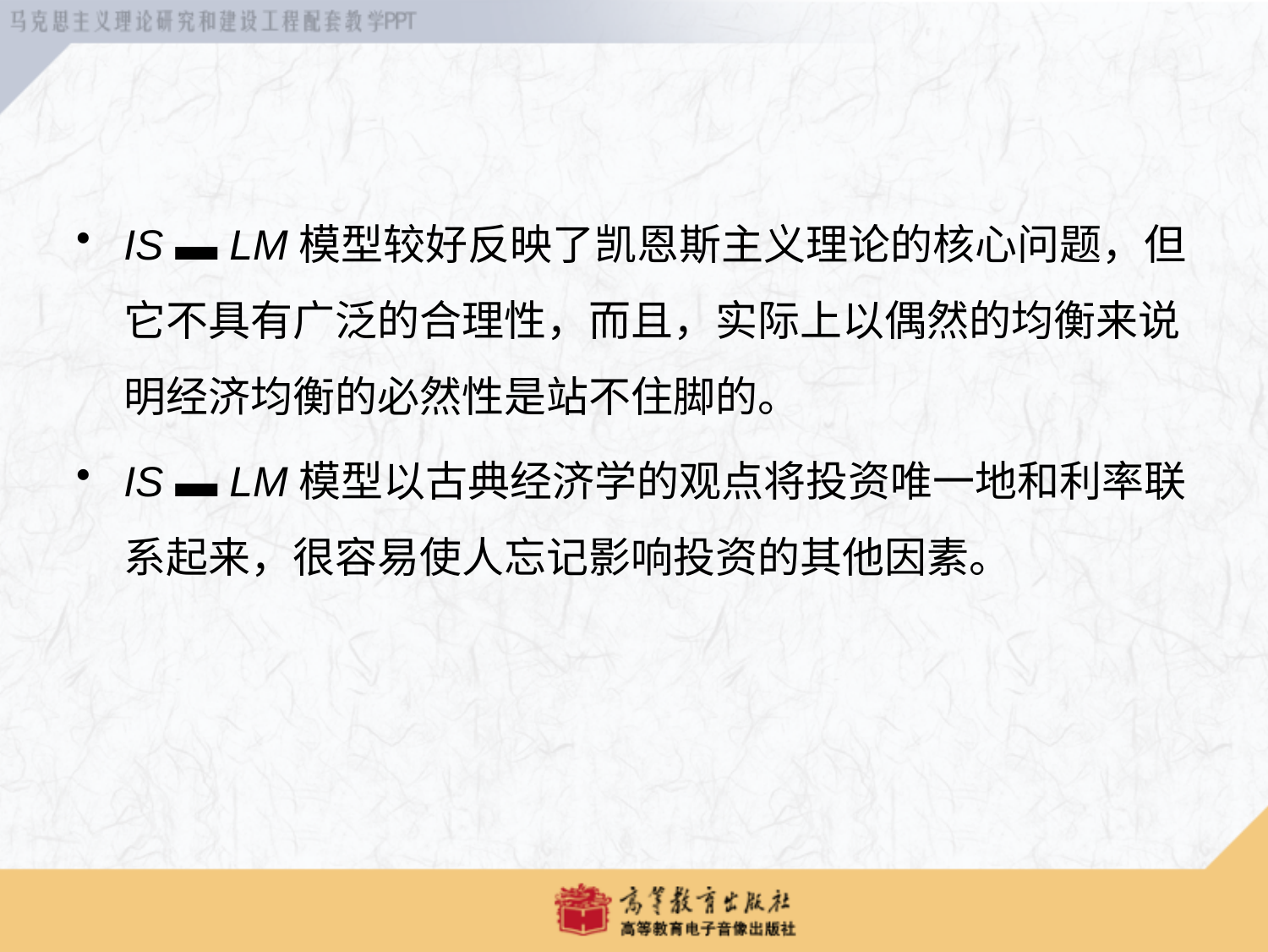

IS ▬ LM模型较好反映了凯恩斯主义理论的核心问题，但它不具有广泛的合理性，而且，实际上以偶然的均衡来说明经济均衡的必然性是站不住脚的。
IS ▬ LM模型以古典经济学的观点将投资唯一地和利率联系起来，很容易使人忘记影响投资的其他因素。